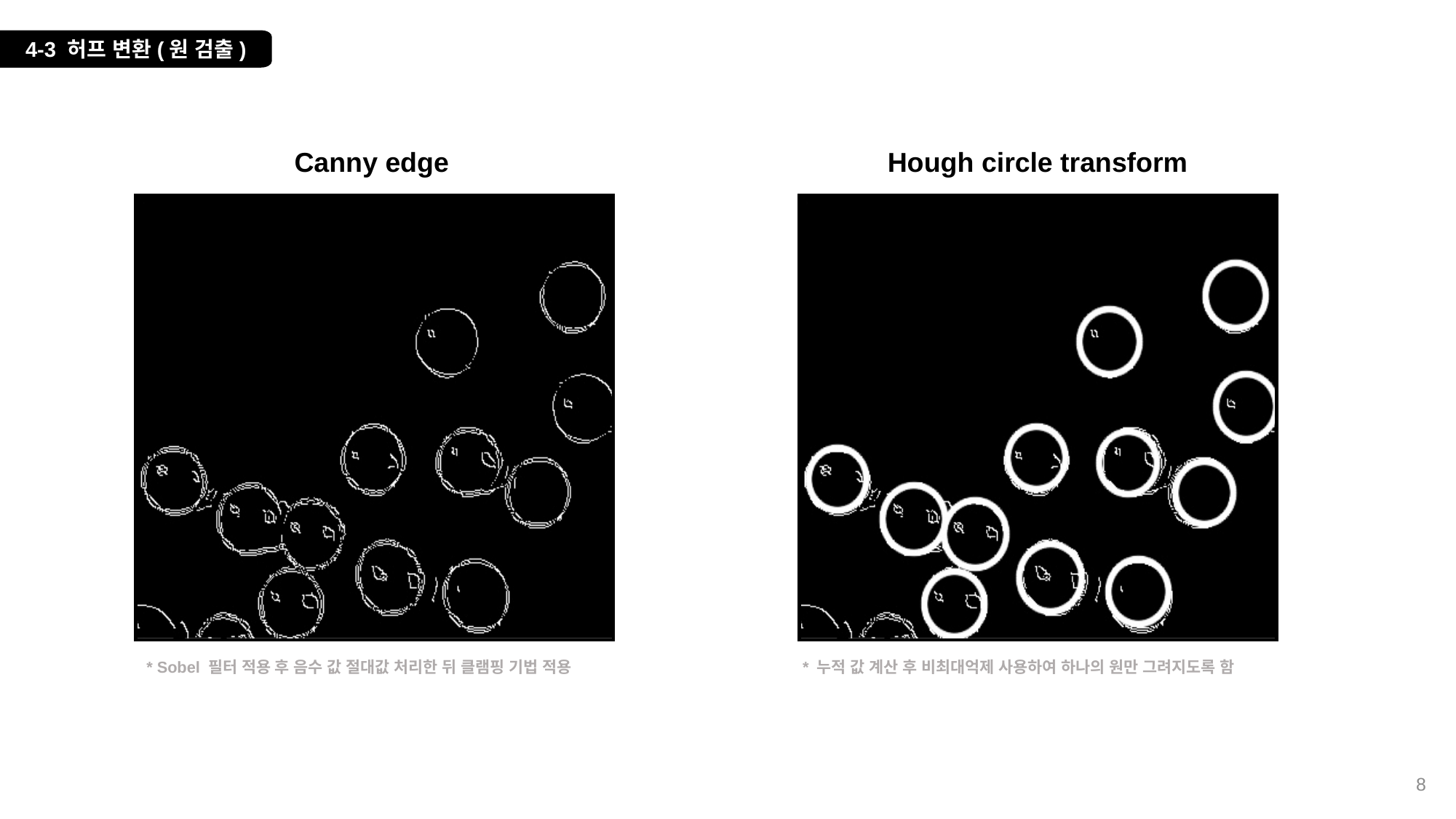

4-3 허프 변환(원 검출)
Canny edge
Hough circle transform

* Sobel 필터 적용 후 음수 값 절대값 처리한 뒤 클램핑 기법 적용
* 누적 값 계산 후 비최대억제 사용하여 하나의 원만 그려지도록 함
8